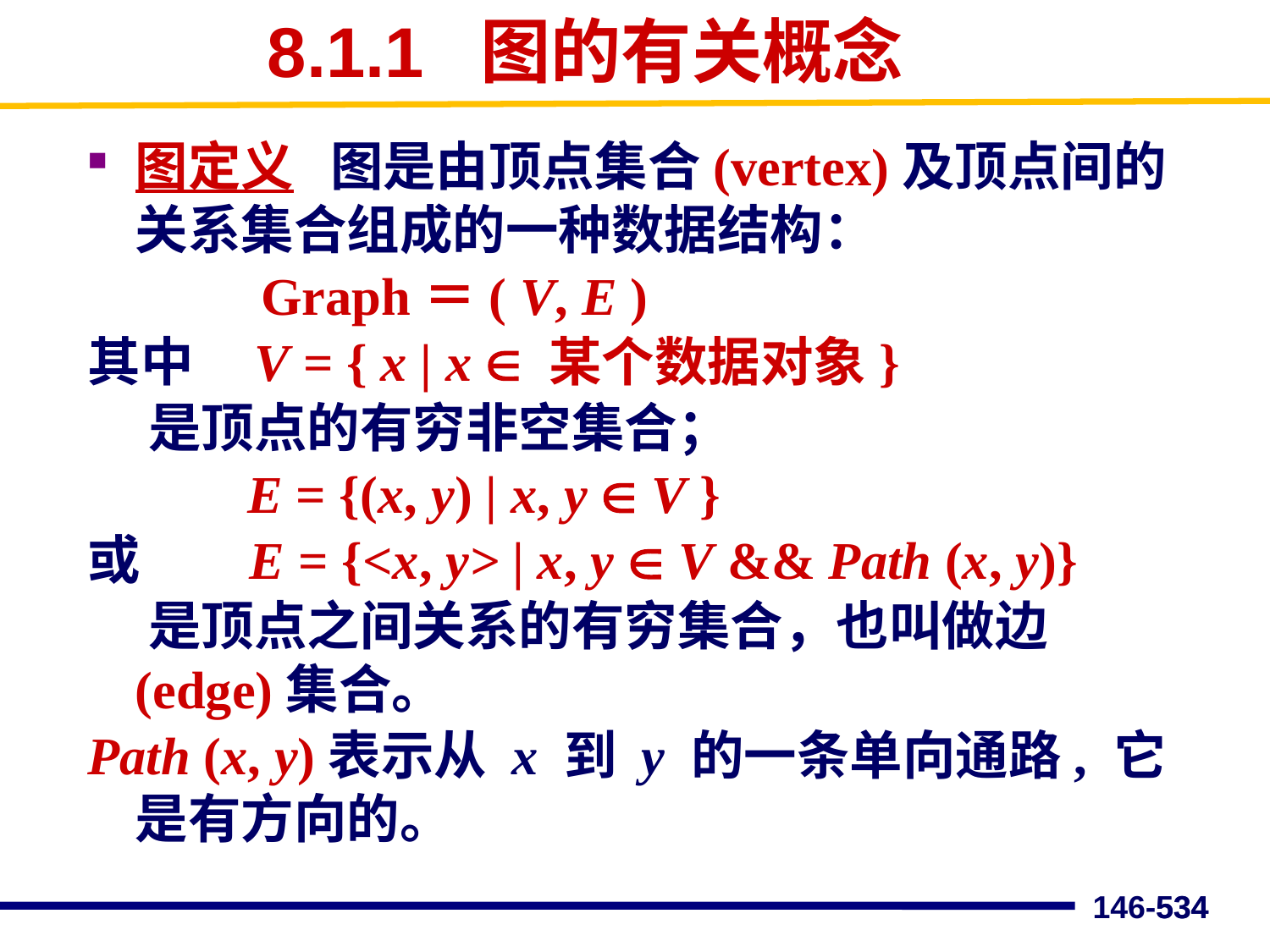

# 8.1.1  图的有关概念
图定义   图是由顶点集合(vertex)及顶点间的关系集合组成的一种数据结构：
             Graph＝( V, E )
其中    V = { x | x ∈ 某个数据对象}
    是顶点的有穷非空集合；
            E = {(x, y) | x, y ∈ V }
或        E = {<x, y> | x, y ∈ V && Path (x, y)}
    是顶点之间关系的有穷集合，也叫做边(edge)集合。
Path (x, y)表示从 x 到 y 的一条单向通路, 它是有方向的。
534
146-534